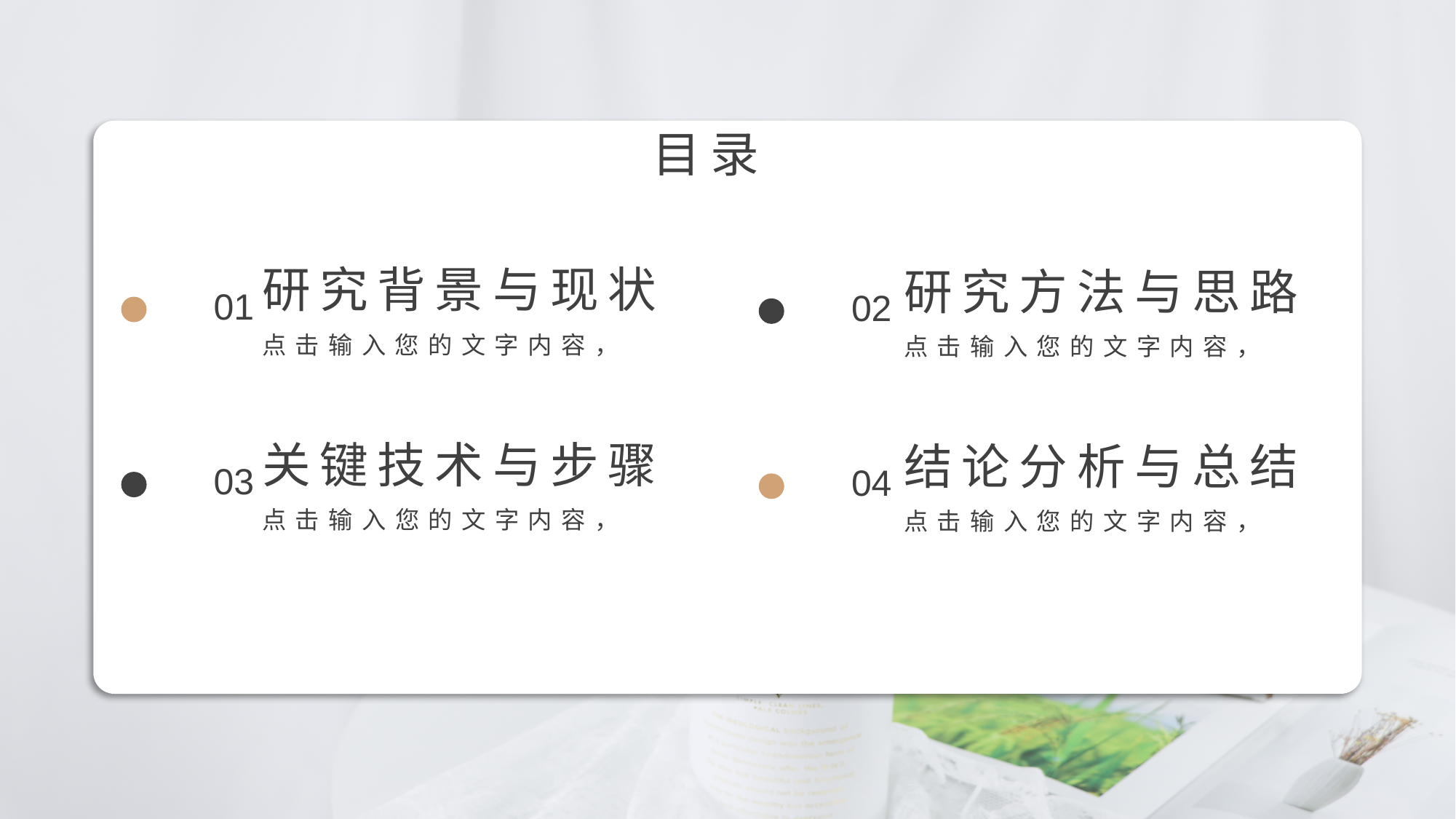

目录

研究背景与现状
点击输入您的文字内容，
01

研究方法与思路
点击输入您的文字内容，
02

关键技术与步骤
点击输入您的文字内容，
03

结论分析与总结
点击输入您的文字内容，
04